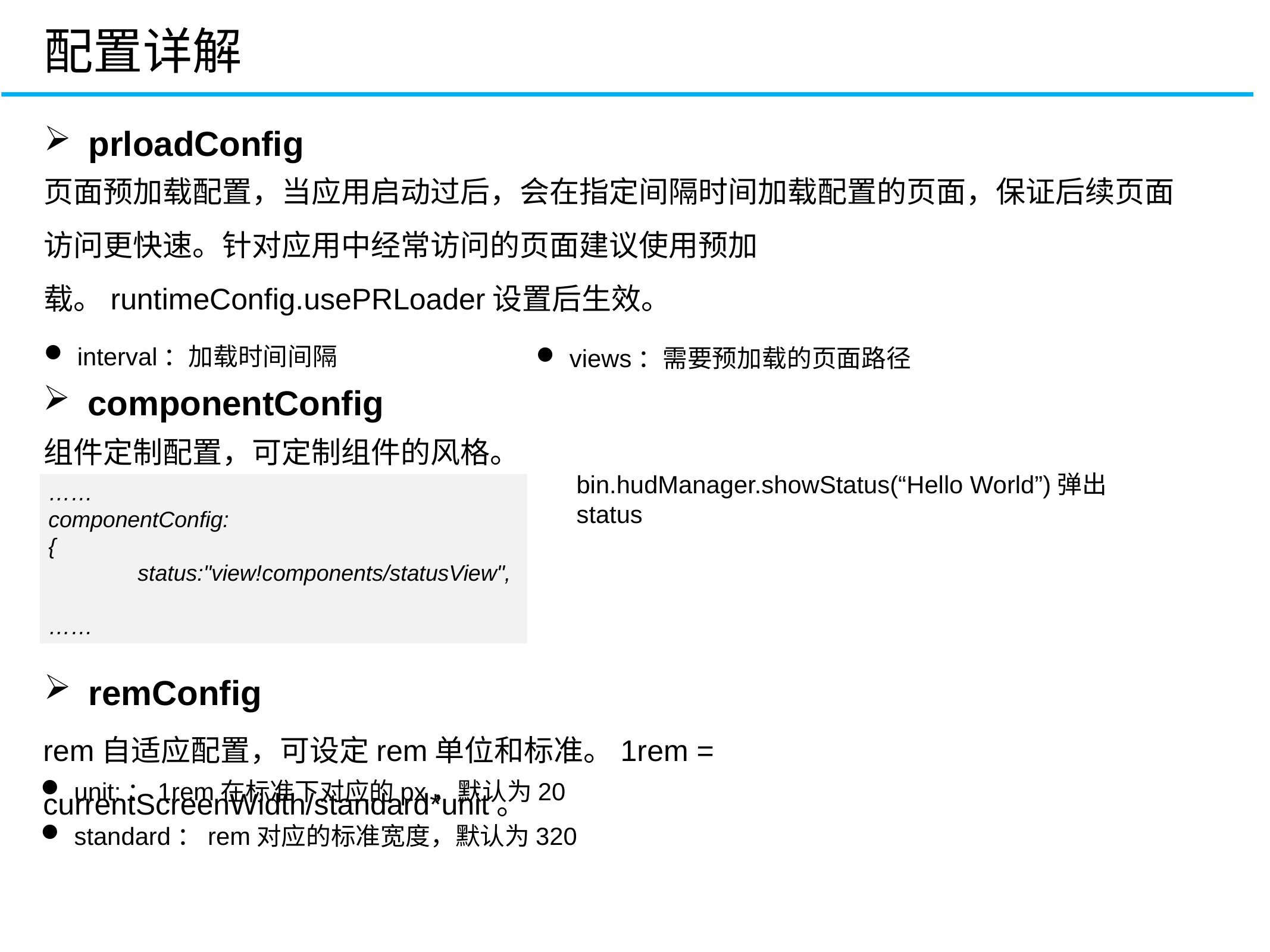

配置详解

prloadConfig
页面预加载配置，当应用启动过后，会在指定间隔时间加载配置的页面，保证后续页面访问更快速。针对应用中经常访问的页面建议使用预加载。runtimeConfig.usePRLoader设置后生效。
CONTROLLER
VIEW
interval：加载时间间隔
views：需要预加载的页面路径
componentConfig
组件定制配置，可定制组件的风格。
bin.hudManager.showStatus(“Hello World”)弹出status
……
componentConfig:
{
	status:"view!components/statusView",
……
remConfig
rem自适应配置，可设定rem单位和标准。1rem = currentScreenWidth/standard*unit。
unit:：1rem在标准下对应的px，默认为20
standard：rem对应的标准宽度，默认为320